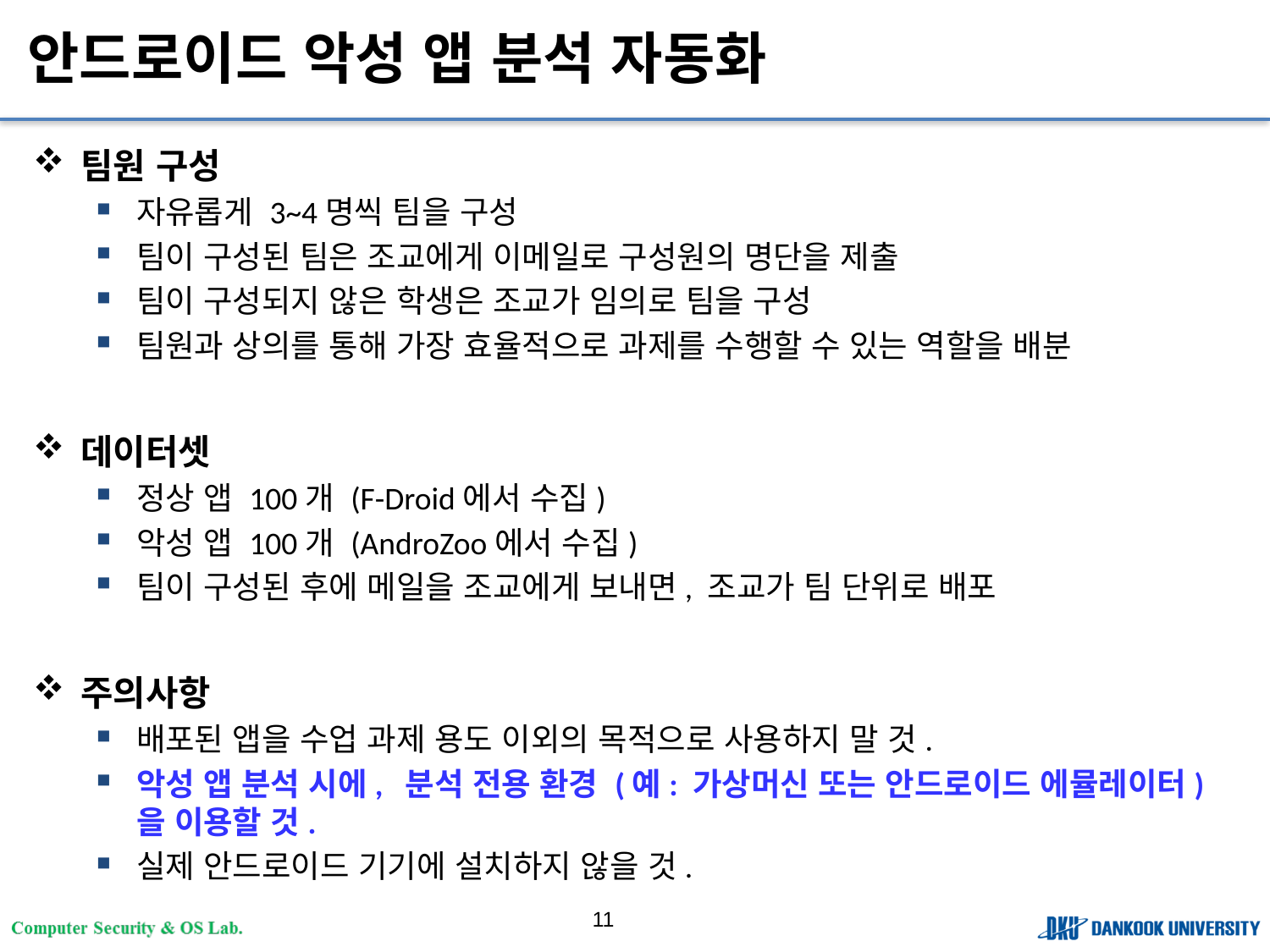

# 안드로이드 악성 앱 분석 자동화
팀원 구성
자유롭게 3~4명씩 팀을 구성
팀이 구성된 팀은 조교에게 이메일로 구성원의 명단을 제출
팀이 구성되지 않은 학생은 조교가 임의로 팀을 구성
팀원과 상의를 통해 가장 효율적으로 과제를 수행할 수 있는 역할을 배분

데이터셋
정상 앱 100개 (F-Droid에서 수집)
악성 앱 100개 (AndroZoo에서 수집)
팀이 구성된 후에 메일을 조교에게 보내면, 조교가 팀 단위로 배포

주의사항
배포된 앱을 수업 과제 용도 이외의 목적으로 사용하지 말 것.
악성 앱 분석 시에,  분석 전용 환경 (예: 가상머신 또는 안드로이드 에뮬레이터)을 이용할 것.
실제 안드로이드 기기에 설치하지 않을 것.
11